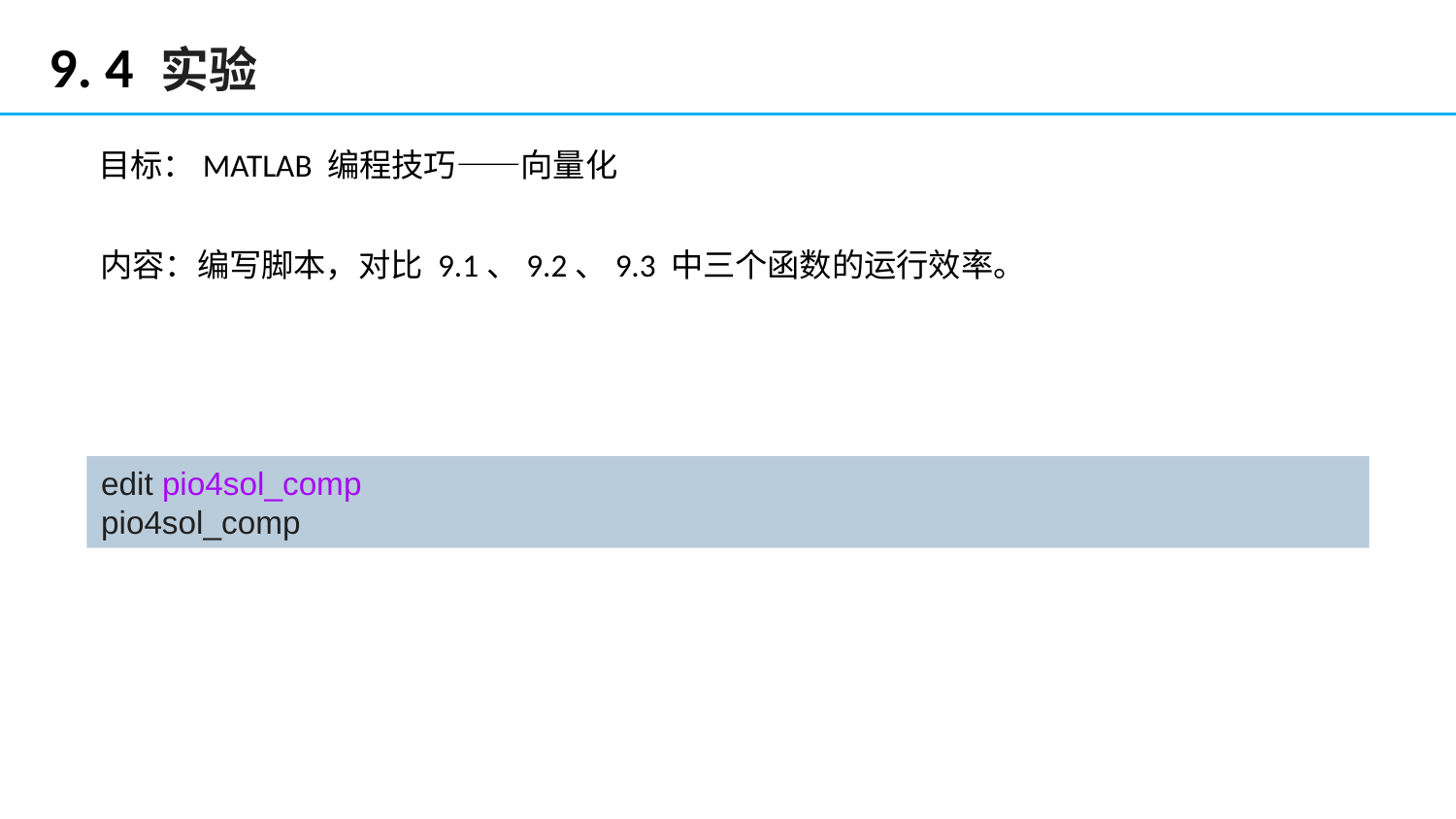

# 9. 4 实验
目标：MATLAB 编程技巧——向量化
内容：编写脚本，对比 9.1、9.2、9.3 中三个函数的运行效率。
edit pio4sol_comp
pio4sol_comp